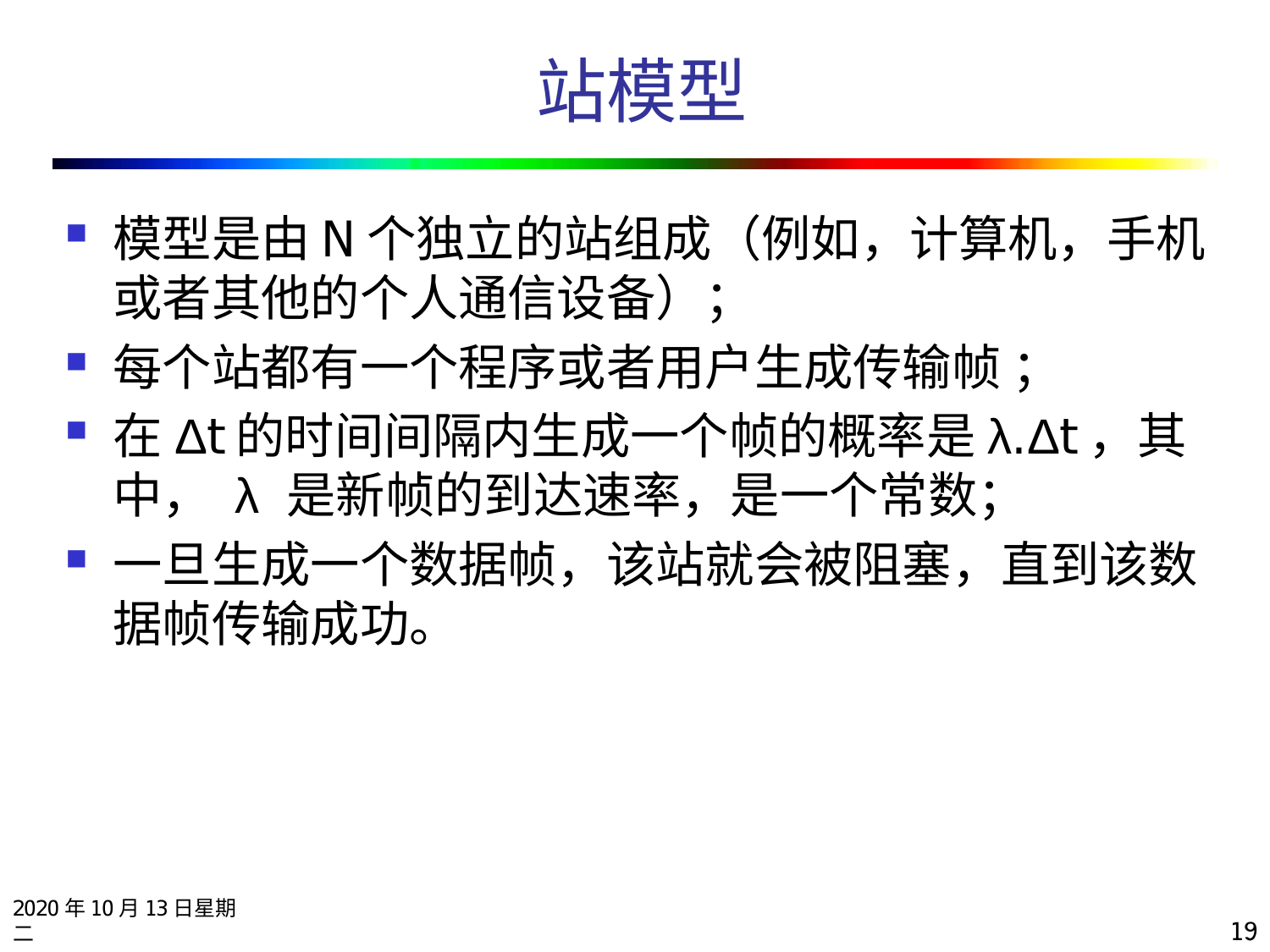

# 站模型
模型是由N个独立的站组成（例如，计算机，手机或者其他的个人通信设备）；
每个站都有一个程序或者用户生成传输帧 ；
在Δt的时间间隔内生成一个帧的概率是λ.Δt，其中， λ 是新帧的到达速率，是一个常数；
一旦生成一个数据帧，该站就会被阻塞，直到该数据帧传输成功。

2020年10月13日星期二
19